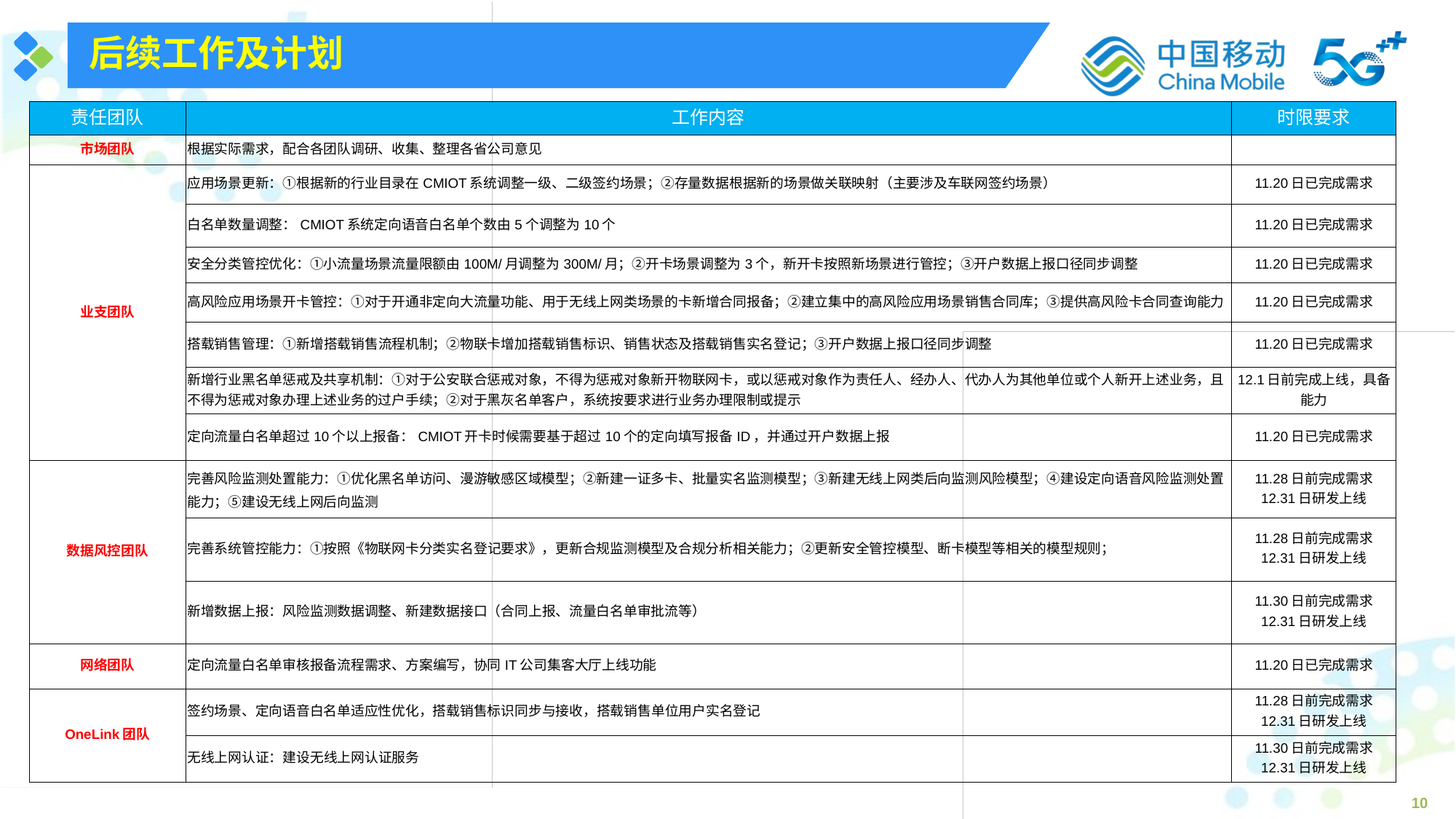

后续工作及计划

| 责任团队 | 工作内容 | 时限要求 |
| --- | --- | --- |
| 市场团队 | 根据实际需求，配合各团队调研、收集、整理各省公司意见 |  |
| 业支团队 | 应用场景更新：①根据新的行业目录在CMIOT系统调整一级、二级签约场景；②存量数据根据新的场景做关联映射（主要涉及车联网签约场景） | 11.20日已完成需求 |
|  | 白名单数量调整：CMIOT系统定向语音白名单个数由5个调整为10个 | 11.20日已完成需求 |
|  | 安全分类管控优化：①小流量场景流量限额由100M/月调整为300M/月；②开卡场景调整为3个，新开卡按照新场景进行管控；③开户数据上报口径同步调整 | 11.20日已完成需求 |
|  | 高风险应用场景开卡管控：①对于开通非定向大流量功能、用于无线上网类场景的卡新增合同报备；②建立集中的高风险应用场景销售合同库；③提供高风险卡合同查询能力 | 11.20日已完成需求 |
|  | 搭载销售管理：①新增搭载销售流程机制；②物联卡增加搭载销售标识、销售状态及搭载销售实名登记；③开户数据上报口径同步调整 | 11.20日已完成需求 |
|  | 新增行业黑名单惩戒及共享机制：①对于公安联合惩戒对象，不得为惩戒对象新开物联网卡，或以惩戒对象作为责任人、经办人、代办人为其他单位或个人新开上述业务，且不得为惩戒对象办理上述业务的过户手续；②对于黑灰名单客户，系统按要求进行业务办理限制或提示 | 12.1日前完成上线，具备能力 |
|  | 定向流量白名单超过10个以上报备：CMIOT开卡时候需要基于超过10个的定向填写报备ID，并通过开户数据上报 | 11.20日已完成需求 |
| 数据风控团队 | 完善风险监测处置能力：①优化黑名单访问、漫游敏感区域模型；②新建一证多卡、批量实名监测模型；③新建无线上网类后向监测风险模型；④建设定向语音风险监测处置能力；⑤建设无线上网后向监测 | 11.28日前完成需求 12.31日研发上线 |
|  | 完善系统管控能力：①按照《物联网卡分类实名登记要求》，更新合规监测模型及合规分析相关能力；②更新安全管控模型、断卡模型等相关的模型规则； | 11.28日前完成需求 12.31日研发上线 |
|  | 新增数据上报：风险监测数据调整、新建数据接口（合同上报、流量白名单审批流等） | 11.30日前完成需求 12.31日研发上线 |
| 网络团队 | 定向流量白名单审核报备流程需求、方案编写，协同IT公司集客大厅上线功能 | 11.20日已完成需求 |
| OneLink团队 | 签约场景、定向语音白名单适应性优化，搭载销售标识同步与接收，搭载销售单位用户实名登记 | 11.28日前完成需求 12.31日研发上线 |
|  | 无线上网认证：建设无线上网认证服务 | 11.30日前完成需求 12.31日研发上线 |